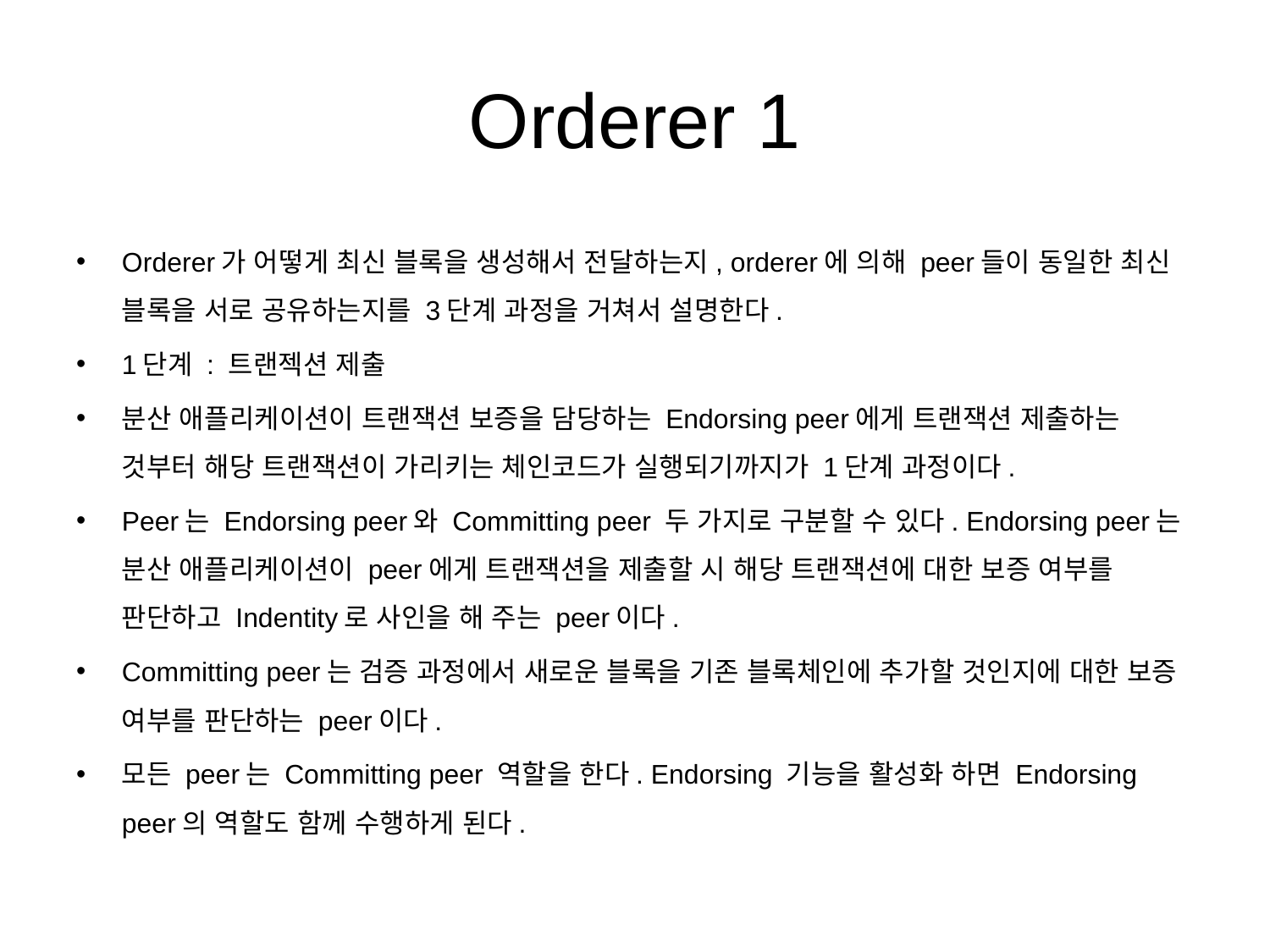

# Orderer 1
Orderer가 어떻게 최신 블록을 생성해서 전달하는지, orderer에 의해 peer들이 동일한 최신 블록을 서로 공유하는지를 3단계 과정을 거쳐서 설명한다.
1단계 : 트랜젝션 제출
분산 애플리케이션이 트랜잭션 보증을 담당하는 Endorsing peer에게 트랜잭션 제출하는 것부터 해당 트랜잭션이 가리키는 체인코드가 실행되기까지가 1단계 과정이다.
Peer는 Endorsing peer와 Committing peer 두 가지로 구분할 수 있다. Endorsing peer는 분산 애플리케이션이 peer에게 트랜잭션을 제출할 시 해당 트랜잭션에 대한 보증 여부를 판단하고 Indentity로 사인을 해 주는 peer이다.
Committing peer는 검증 과정에서 새로운 블록을 기존 블록체인에 추가할 것인지에 대한 보증 여부를 판단하는 peer이다.
모든 peer는 Committing peer 역할을 한다. Endorsing 기능을 활성화 하면 Endorsing peer의 역할도 함께 수행하게 된다.